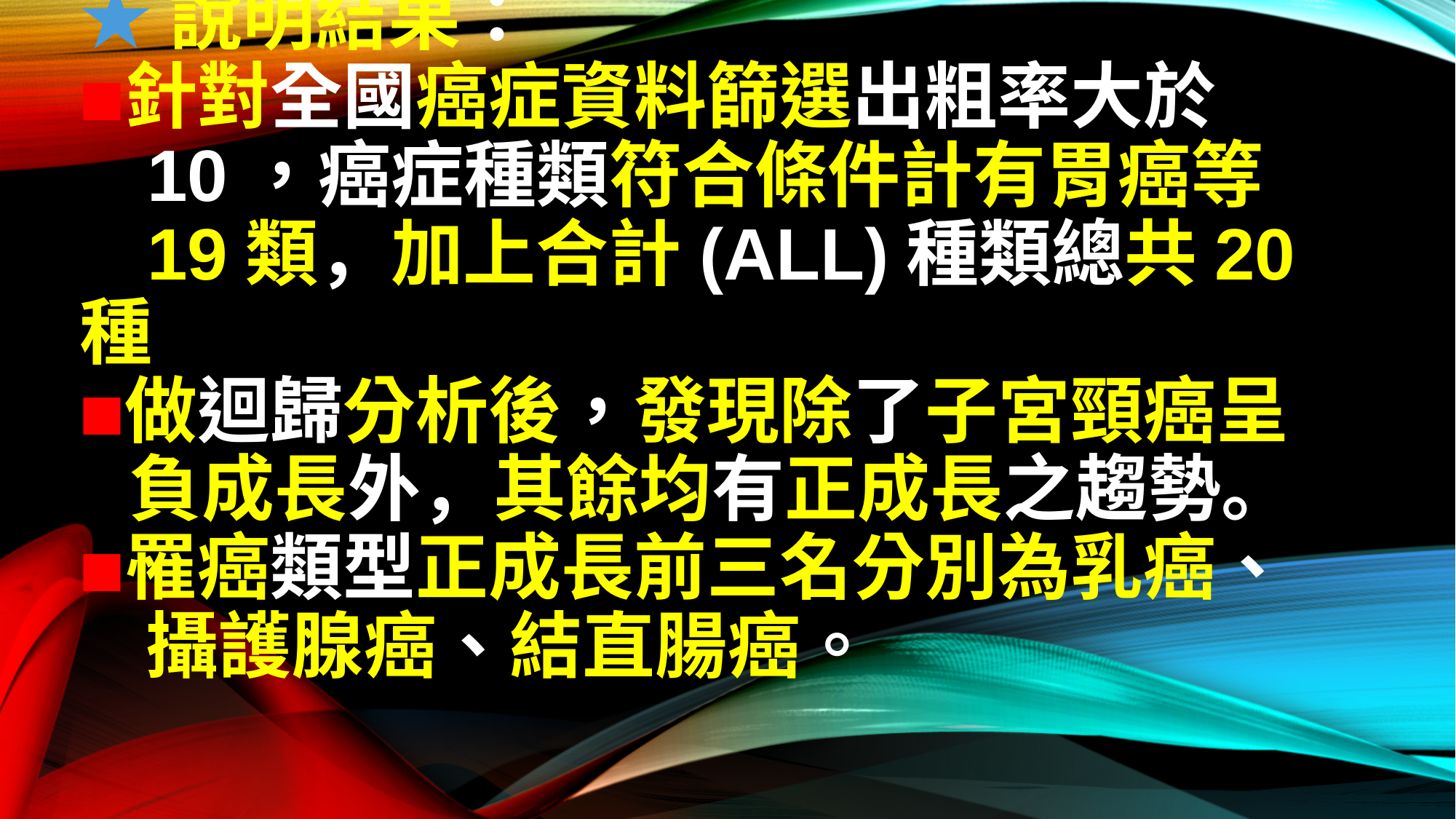

# ★說明結果： ◼︎針對全國癌症資料篩選出粗率大於 10，癌症種類符合條件計有胃癌等 19類，加上合計(all)種類總共20種 ◼︎做迴歸分析後，發現除了子宮頸癌呈 負成長外，其餘均有正成長之趨勢。 ◼︎罹癌類型正成長前三名分別為乳癌、 攝護腺癌、結直腸癌。